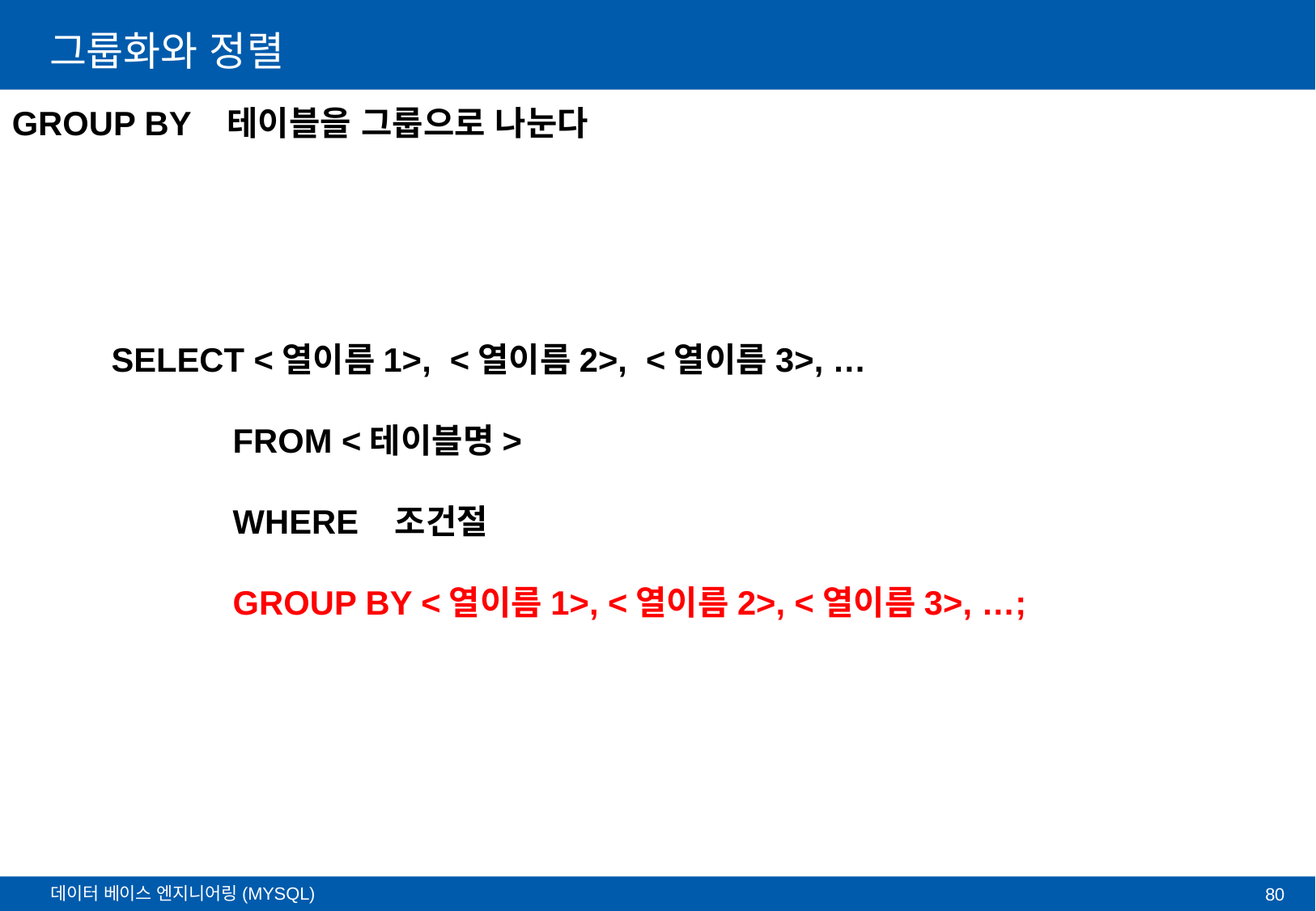

# 그룹화와 정렬
GROUP BY   테이블을 그룹으로 나눈다
SELECT <열이름1>,  <열이름2>,  <열이름3>, …
	FROM <테이블명>
	WHERE   조건절
	GROUP BY <열이름1>, <열이름2>, <열이름3>, …;
80